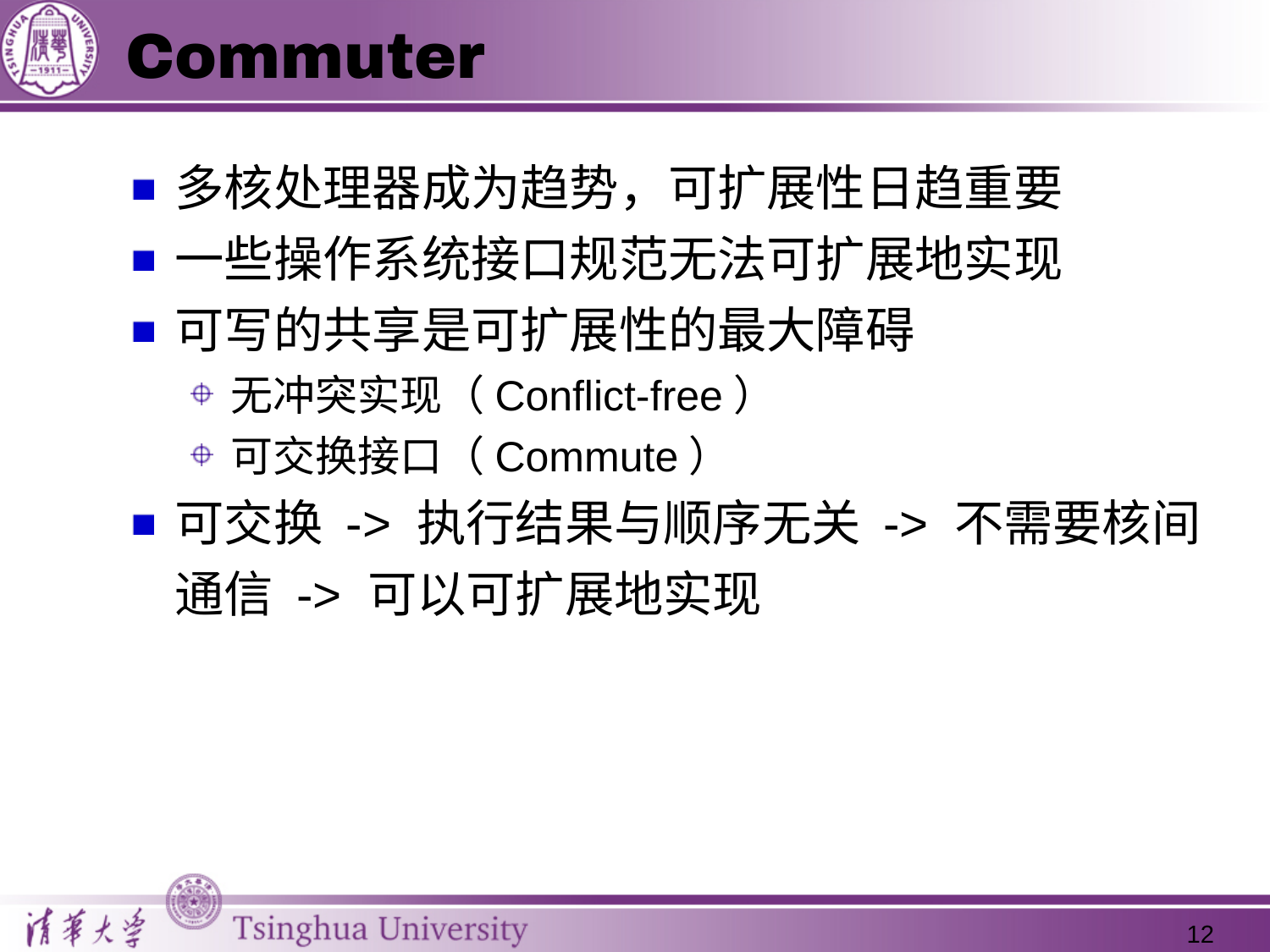

# Commuter
多核处理器成为趋势，可扩展性日趋重要
一些操作系统接口规范无法可扩展地实现
可写的共享是可扩展性的最大障碍
无冲突实现（Conflict-free）
可交换接口（Commute）
可交换 -> 执行结果与顺序无关 -> 不需要核间通信 -> 可以可扩展地实现
12